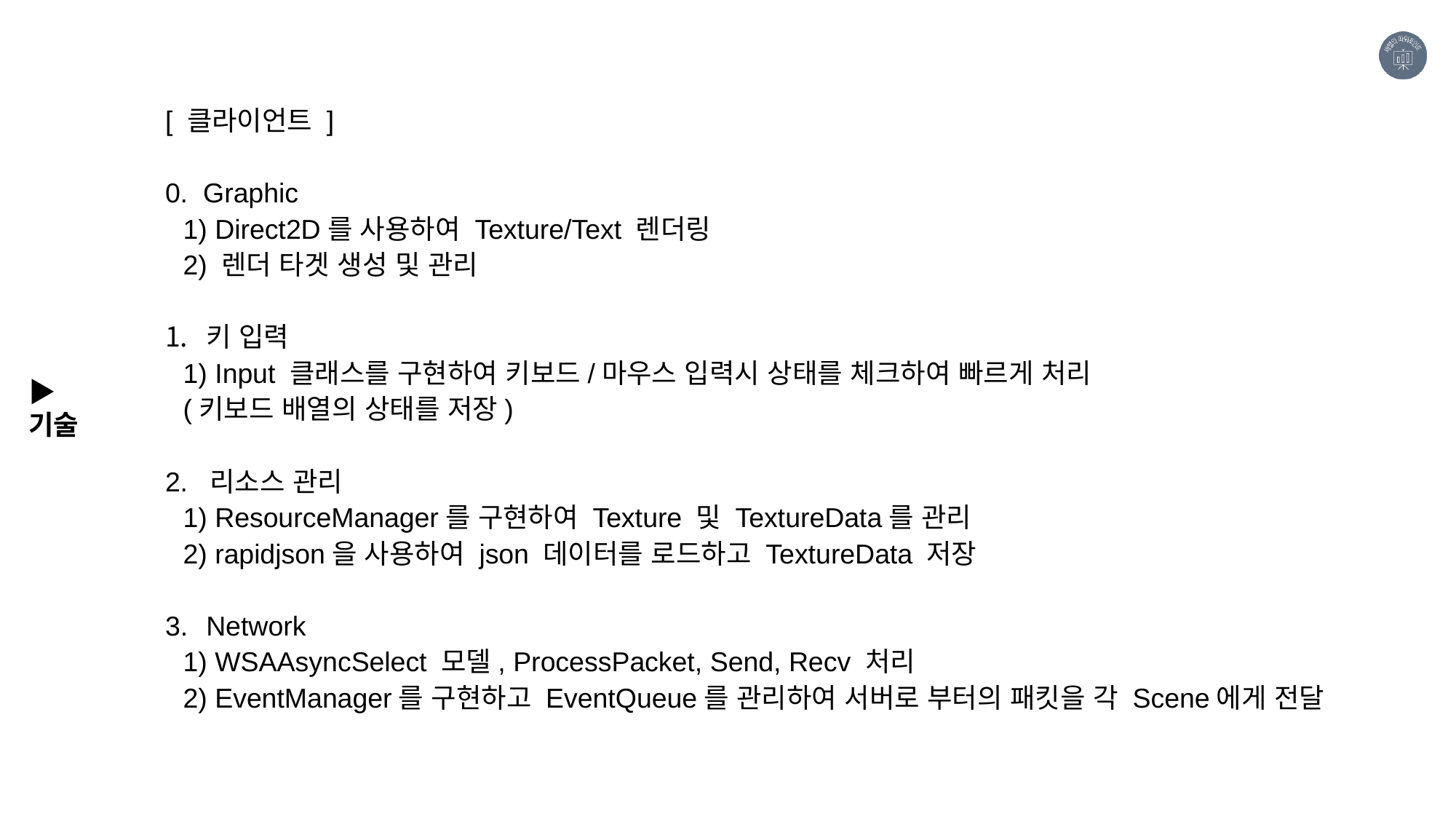

[ 클라이언트 ]

0.  Graphic
	1) Direct2D를 사용하여 Texture/Text 렌더링
	2) 렌더 타겟 생성 및 관리

키 입력
	1) Input 클래스를 구현하여 키보드/마우스 입력시 상태를 체크하여 빠르게 처리
	(키보드 배열의 상태를 저장)

2.  리소스 관리
	1) ResourceManager를 구현하여 Texture 및 TextureData를 관리
	2) rapidjson을 사용하여 json 데이터를 로드하고 TextureData 저장

Network
	1) WSAAsyncSelect 모델, ProcessPacket, Send, Recv 처리
	2) EventManager를 구현하고 EventQueue를 관리하여 서버로 부터의 패킷을 각 Scene에게 전달
▶기술